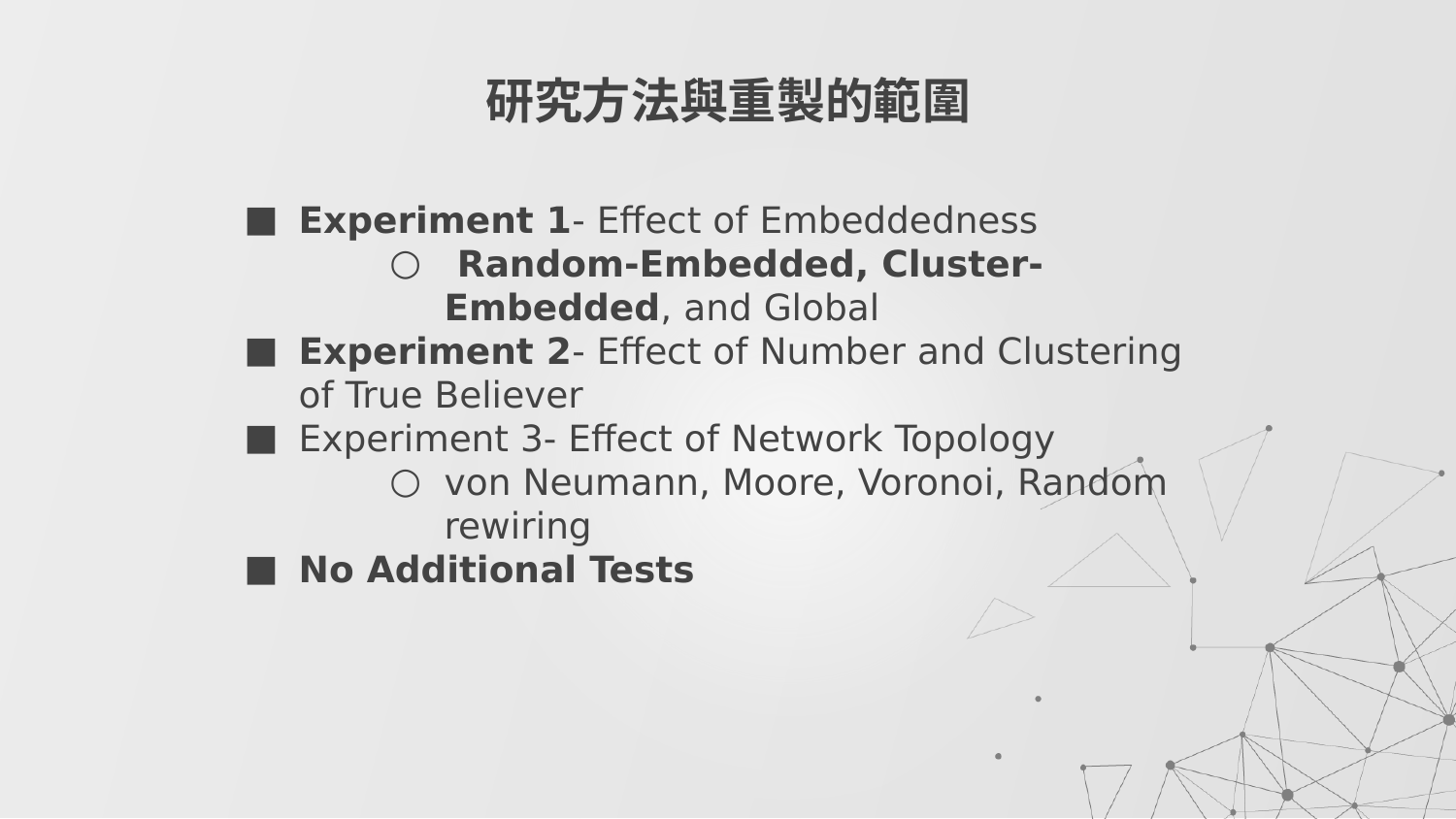

# 研究方法與重製的範圍
Experiment 1- Effect of Embeddedness
 Random-Embedded, Cluster-Embedded, and Global
Experiment 2- Effect of Number and Clustering of True Believer
Experiment 3- Effect of Network Topology
von Neumann, Moore, Voronoi, Random rewiring
No Additional Tests